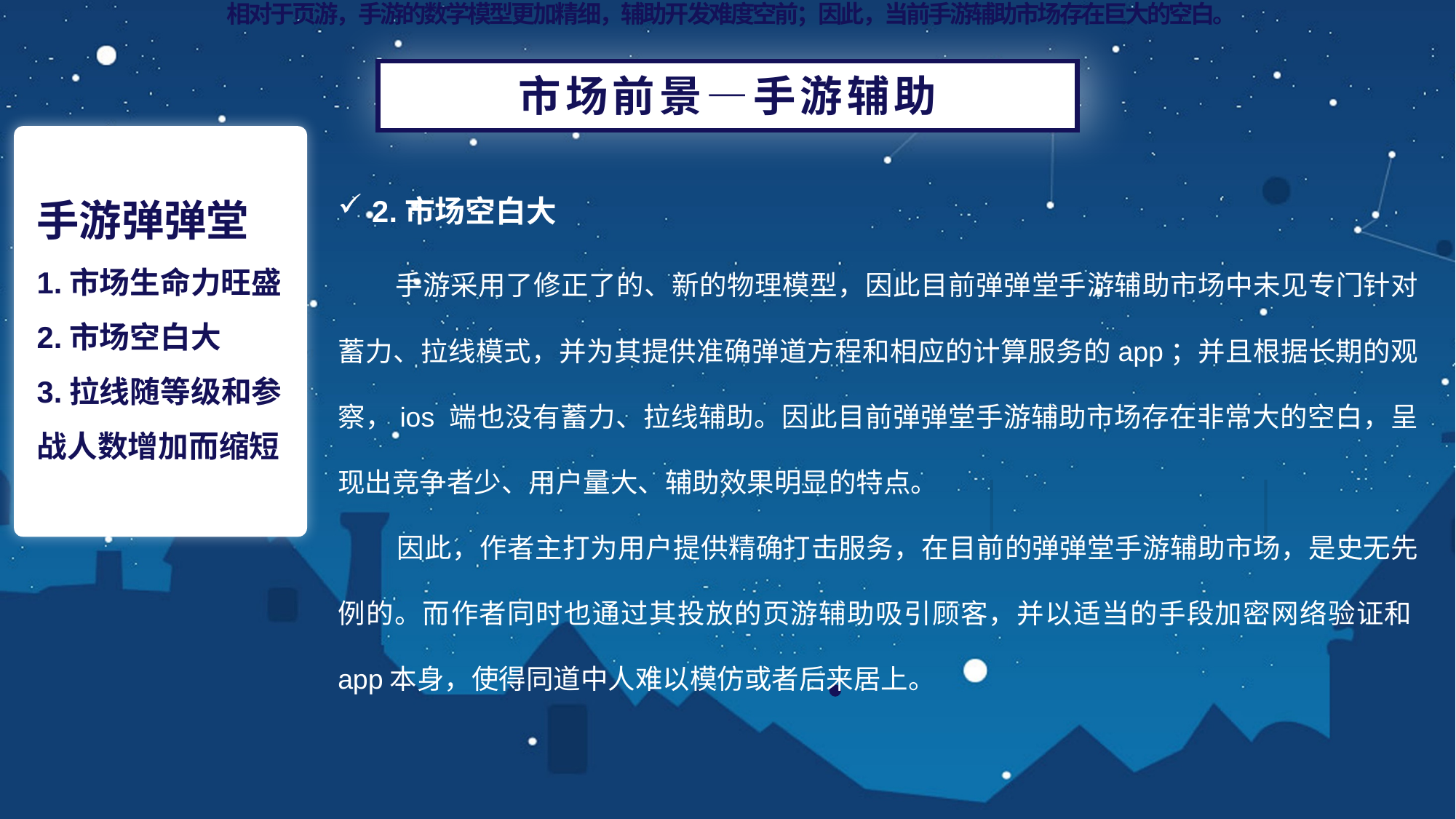

相对于页游，手游的数学模型更加精细，辅助开发难度空前；因此，当前手游辅助市场存在巨大的空白。
市场前景—手游辅助

2.市场空白大
       手游采用了修正了的、新的物理模型，因此目前弹弹堂手游辅助市场中未见专门针对蓄力、拉线模式，并为其提供准确弹道方程和相应的计算服务的app；并且根据长期的观察，ios 端也没有蓄力、拉线辅助。因此目前弹弹堂手游辅助市场存在非常大的空白，呈现出竞争者少、用户量大、辅助效果明显的特点。
        因此，作者主打为用户提供精确打击服务，在目前的弹弹堂手游辅助市场，是史无先例的。而作者同时也通过其投放的页游辅助吸引顾客，并以适当的手段加密网络验证和app本身，使得同道中人难以模仿或者后来居上。

手游弹弹堂
1.市场生命力旺盛
2.市场空白大
3.拉线随等级和参战人数增加而缩短